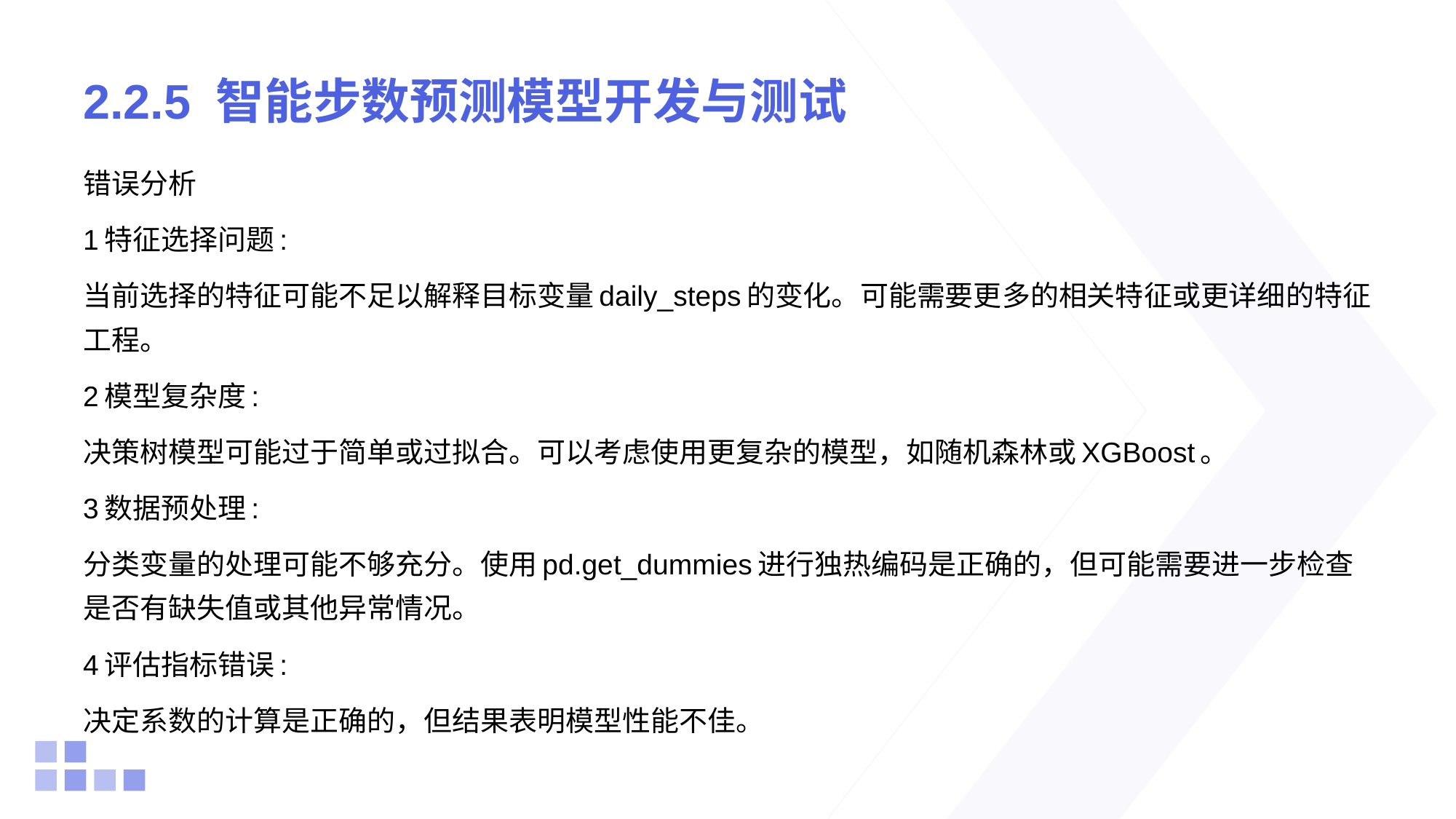

# 2.2.5 智能步数预测模型开发与测试
错误分析
1特征选择问题:
当前选择的特征可能不足以解释目标变量daily_steps的变化。可能需要更多的相关特征或更详细的特征工程。
2模型复杂度:
决策树模型可能过于简单或过拟合。可以考虑使用更复杂的模型，如随机森林或XGBoost。
3数据预处理:
分类变量的处理可能不够充分。使用pd.get_dummies进行独热编码是正确的，但可能需要进一步检查是否有缺失值或其他异常情况。
4评估指标错误:
决定系数的计算是正确的，但结果表明模型性能不佳。